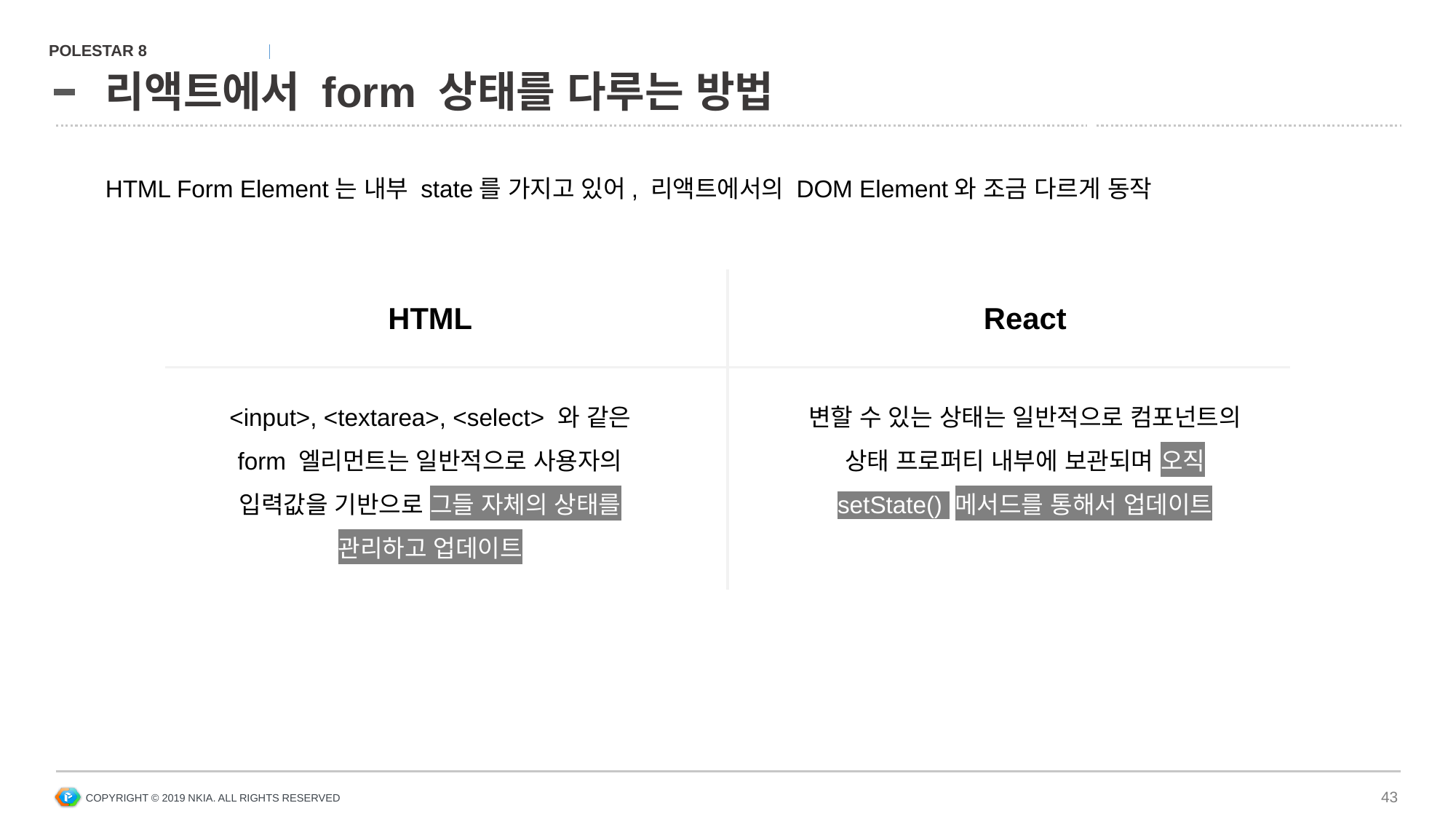

# 리액트에서 form 상태를 다루는 방법
HTML Form Element는 내부 state를 가지고 있어, 리액트에서의 DOM Element와 조금 다르게 동작
HTML
<input>, <textarea>, <select> 와 같은 form 엘리먼트는 일반적으로 사용자의 입력값을 기반으로 그들 자체의 상태를 관리하고 업데이트
React
변할 수 있는 상태는 일반적으로 컴포넌트의 상태 프로퍼티 내부에 보관되며 오직 setState() 메서드를 통해서 업데이트